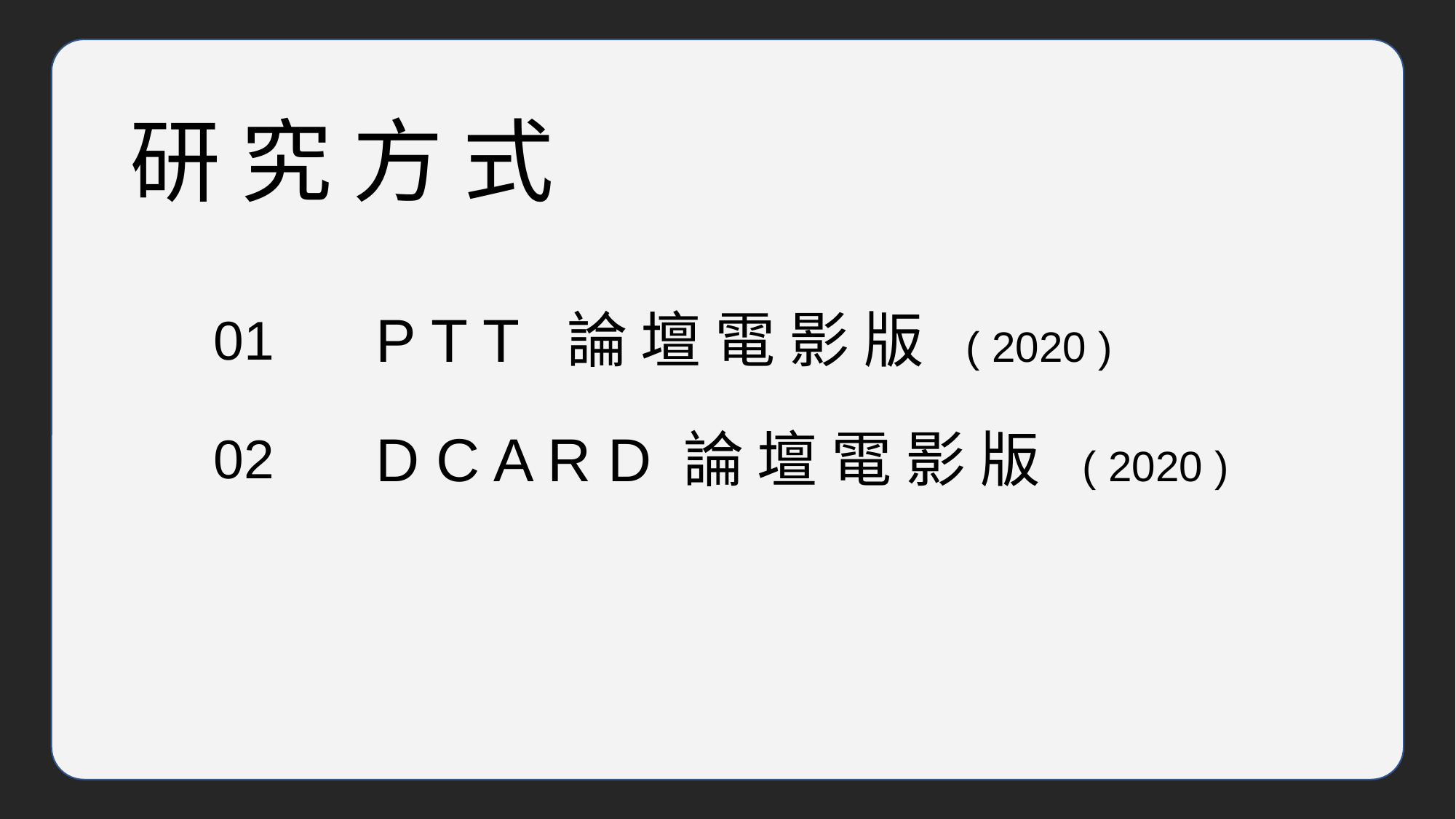

研 究 方 式
P T T  論 壇 電 影 版  ( 2020 )
01
D C A R D 論 壇 電 影 版  ( 2020 )
02